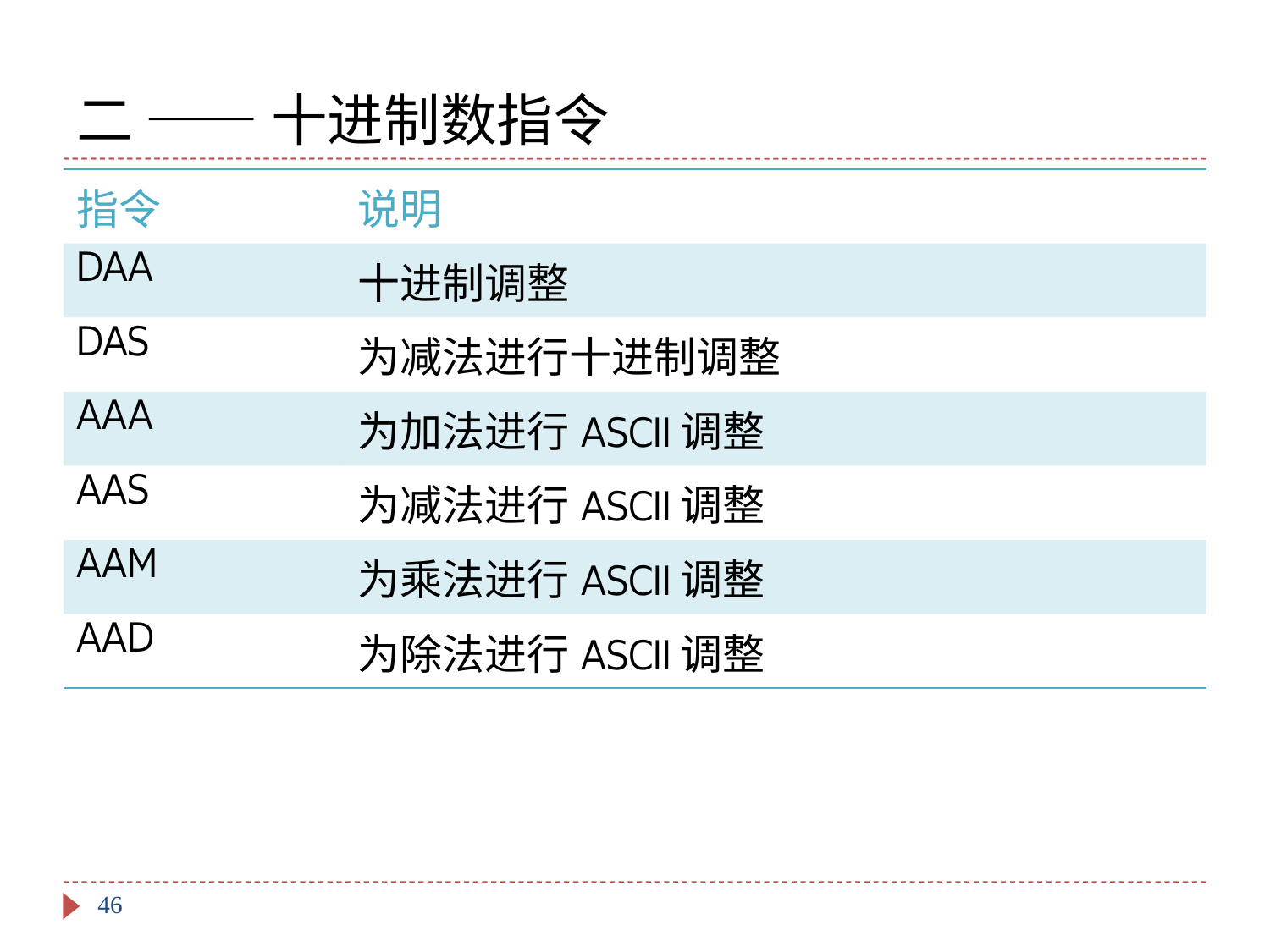

# 二 —— 十进制数指令
| 指令 | 说明 |
| --- | --- |
| DAA | 十进制调整 |
| DAS | 为减法进行十进制调整 |
| AAA | 为加法进行ASCII调整 |
| AAS | 为减法进行ASCII调整 |
| AAM | 为乘法进行ASCII调整 |
| AAD | 为除法进行ASCII调整 |
46